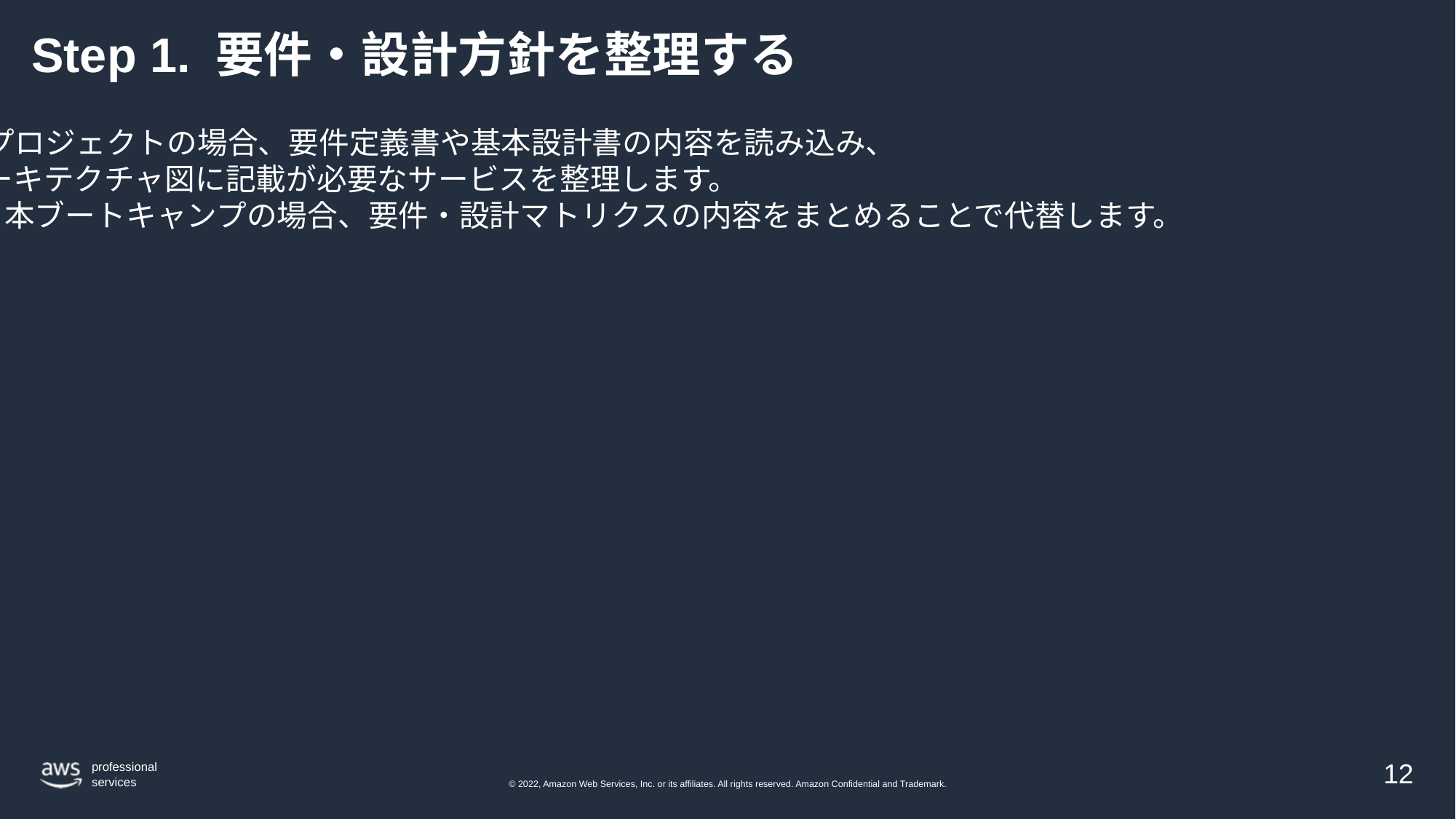

# Step 1. 要件・設計方針を整理する
実プロジェクトの場合、要件定義書や基本設計書の内容を読み込み、
アーキテクチャ図に記載が必要なサービスを整理します。
　　※本ブートキャンプの場合、要件・設計マトリクスの内容をまとめることで代替します。

12